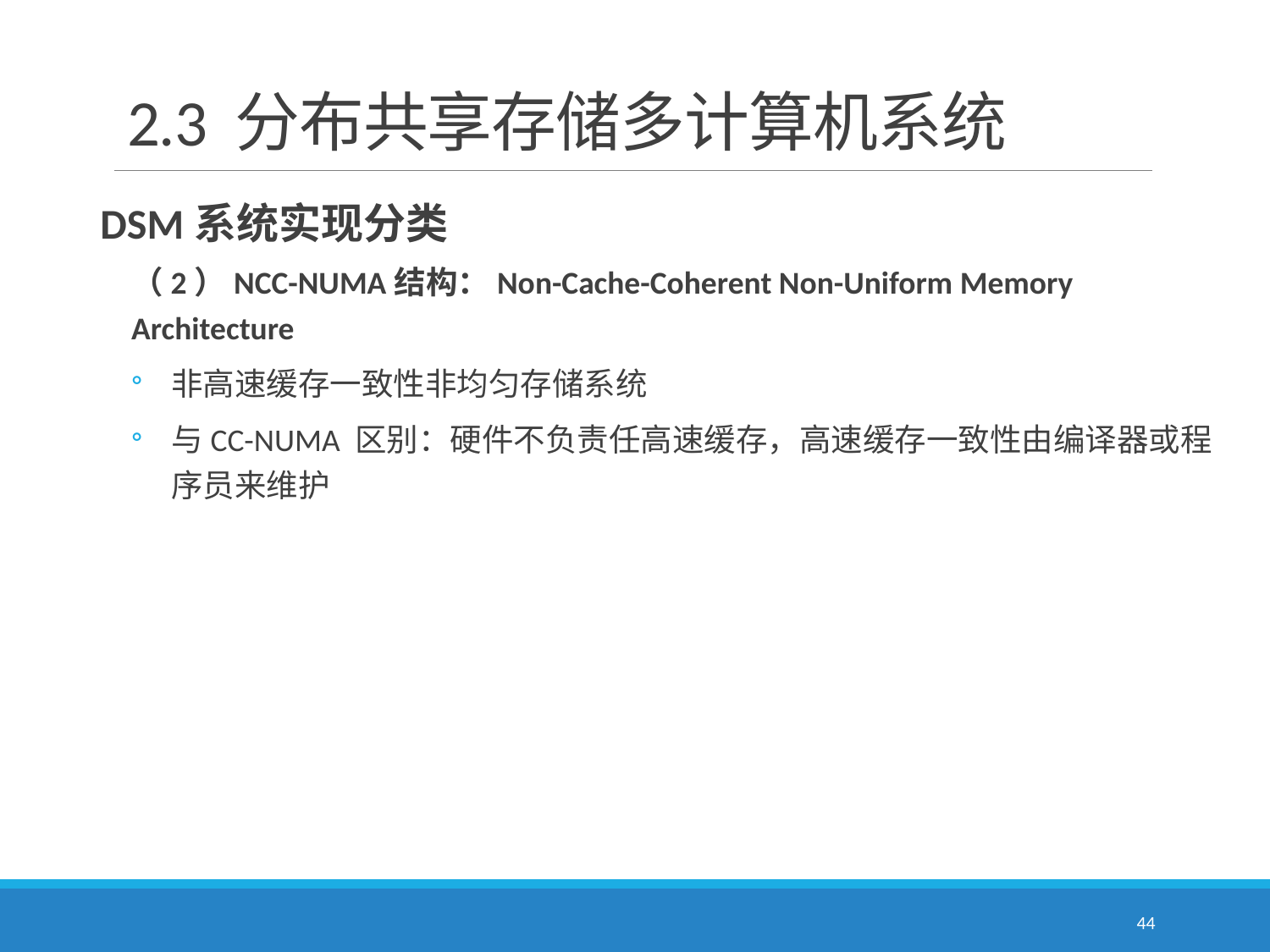

# 2.3 分布共享存储多计算机系统
 DSM系统实现分类
（2）NCC-NUMA结构：Non-Cache-Coherent Non-Uniform Memory Architecture
非高速缓存一致性非均匀存储系统
与CC-NUMA 区别：硬件不负责任高速缓存，高速缓存一致性由编译器或程序员来维护

44